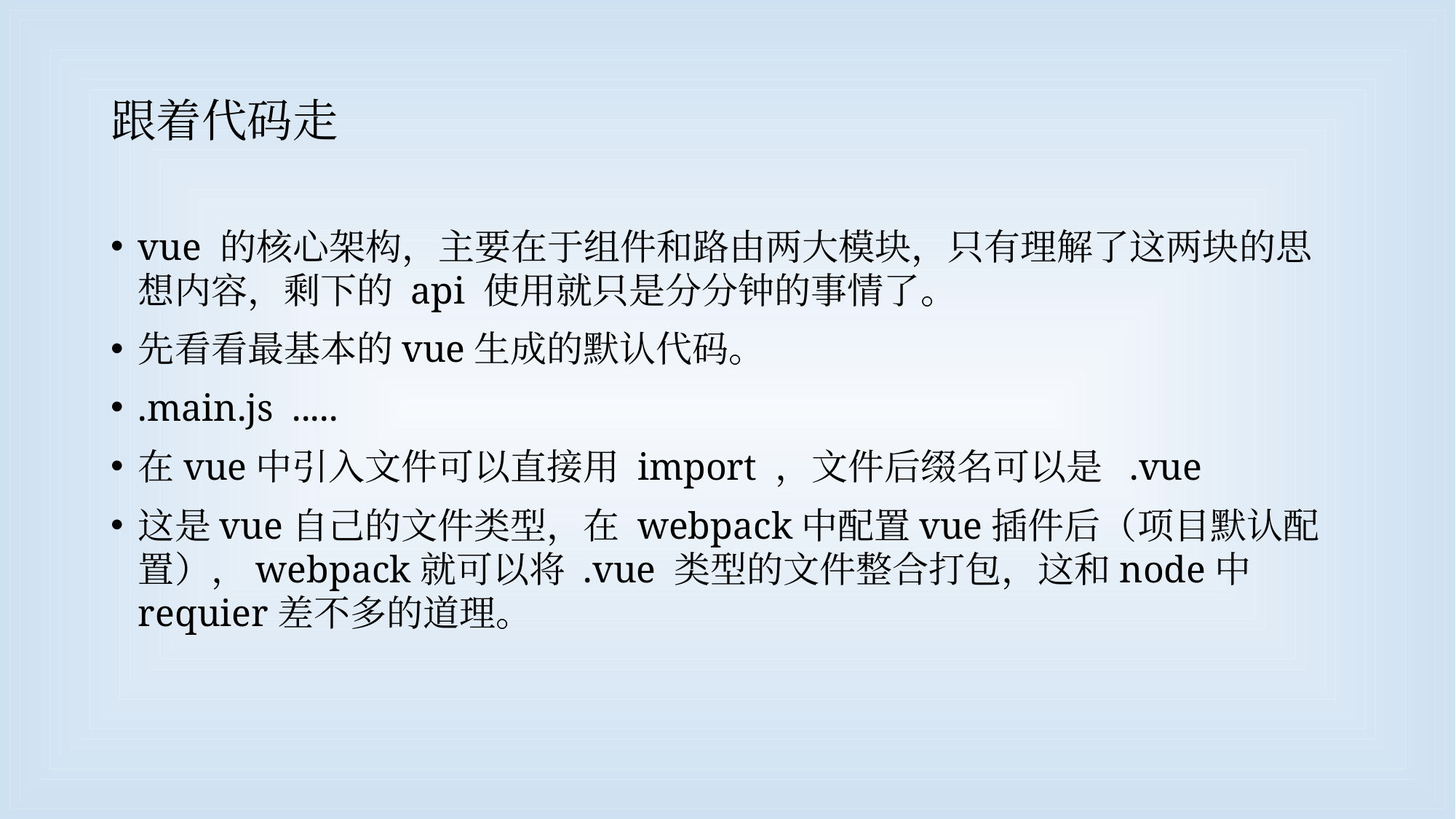

# 跟着代码走
vue 的核心架构，主要在于组件和路由两大模块，只有理解了这两块的思想内容，剩下的 api 使用就只是分分钟的事情了。
先看看最基本的vue生成的默认代码。
.main.js  .....
在vue中引入文件可以直接用 import ，文件后缀名可以是  .vue
这是vue自己的文件类型，在 webpack中配置vue插件后（项目默认配置），webpack就可以将 .vue 类型的文件整合打包，这和node中requier差不多的道理。